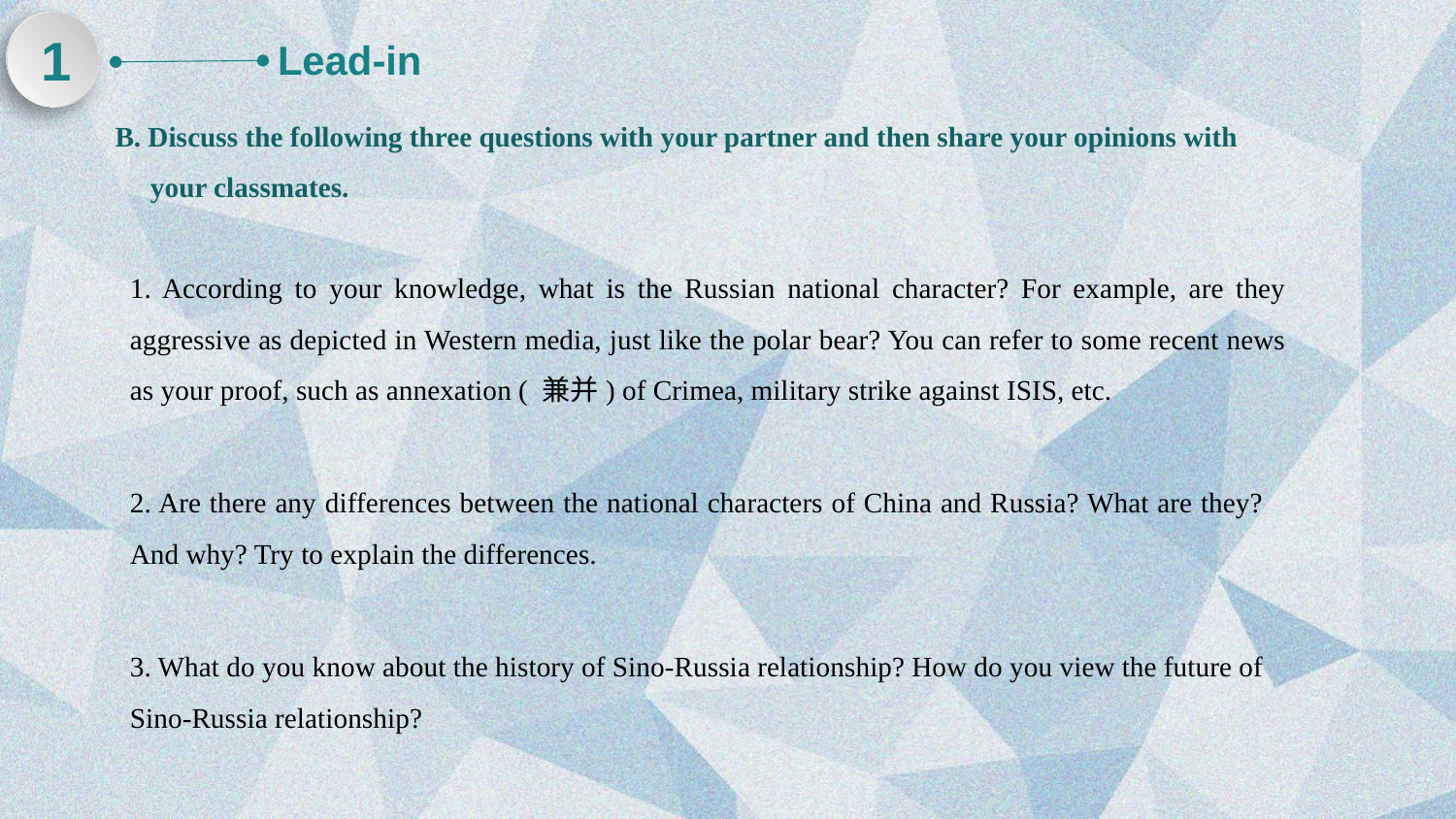

1
Lead-in
B. Discuss the following three questions with your partner and then share your opinions with
     your classmates.
1. According to your knowledge, what is the Russian national character? For example, are they aggressive as depicted in Western media, just like the polar bear? You can refer to some recent news as your proof, such as annexation ( 兼并) of Crimea, military strike against ISIS, etc.
2. Are there any differences between the national characters of China and Russia? What are they? And why? Try to explain the differences.
3. What do you know about the history of Sino-Russia relationship? How do you view the future of Sino-Russia relationship?